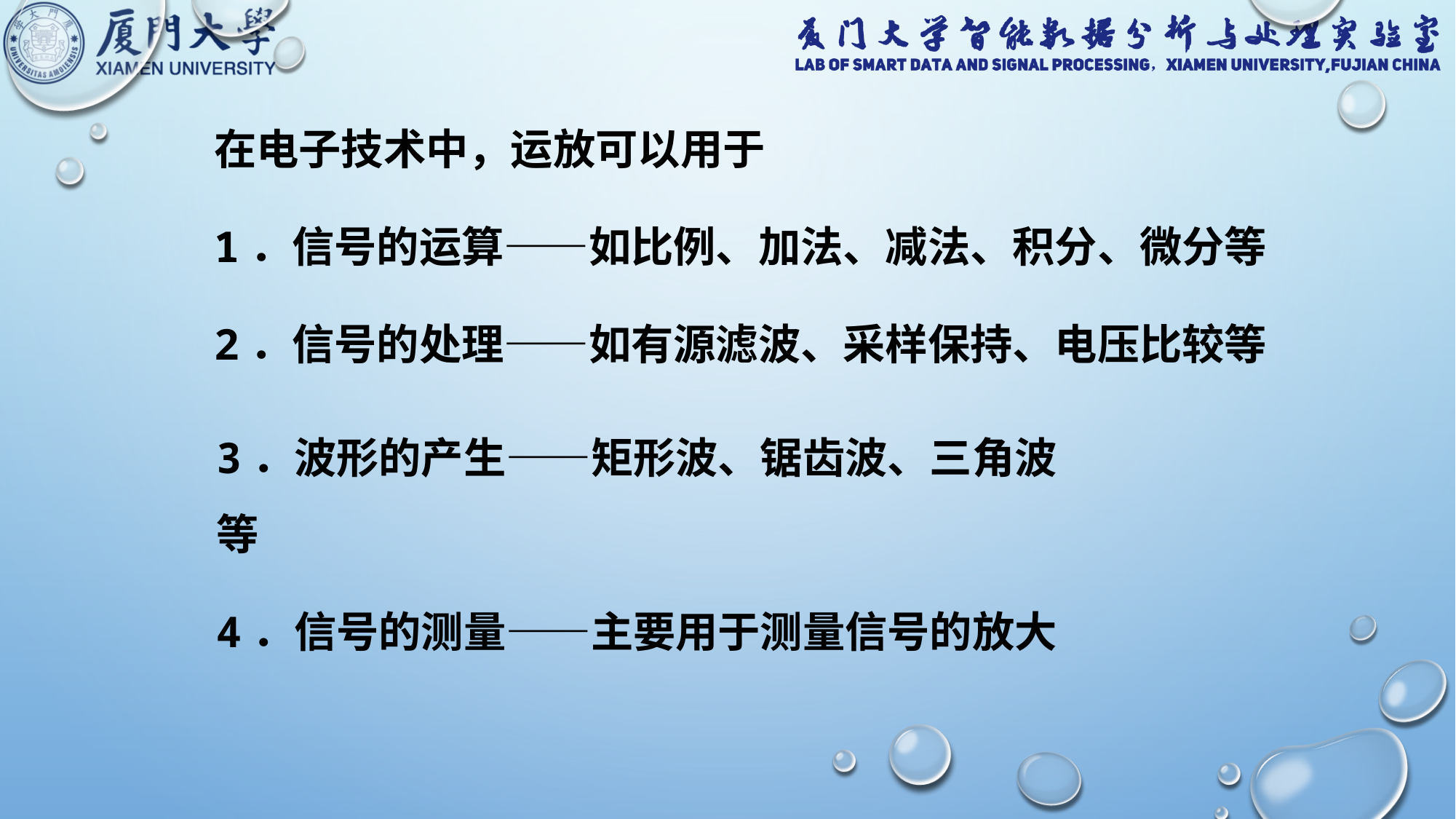

在电子技术中，运放可以用于
1．信号的运算——如比例、加法、减法、积分、微分等
2．信号的处理——如有源滤波、采样保持、电压比较等
3．波形的产生——矩形波、锯齿波、三角波等
4．信号的测量——主要用于测量信号的放大